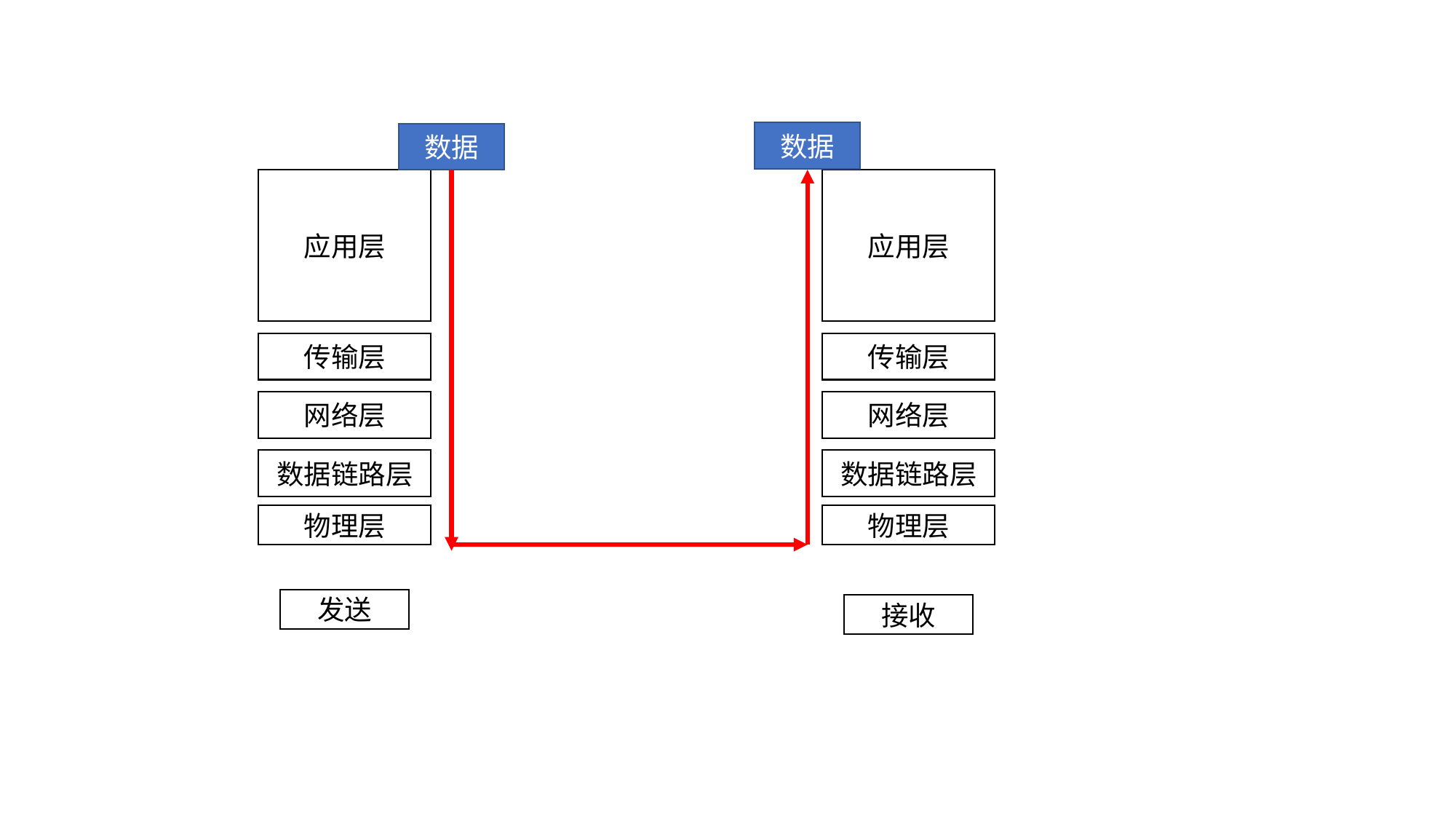

数据
数据
应用层
应用层
传输层
传输层
网络层
网络层
数据链路层
数据链路层
物理层
物理层
发送
接收